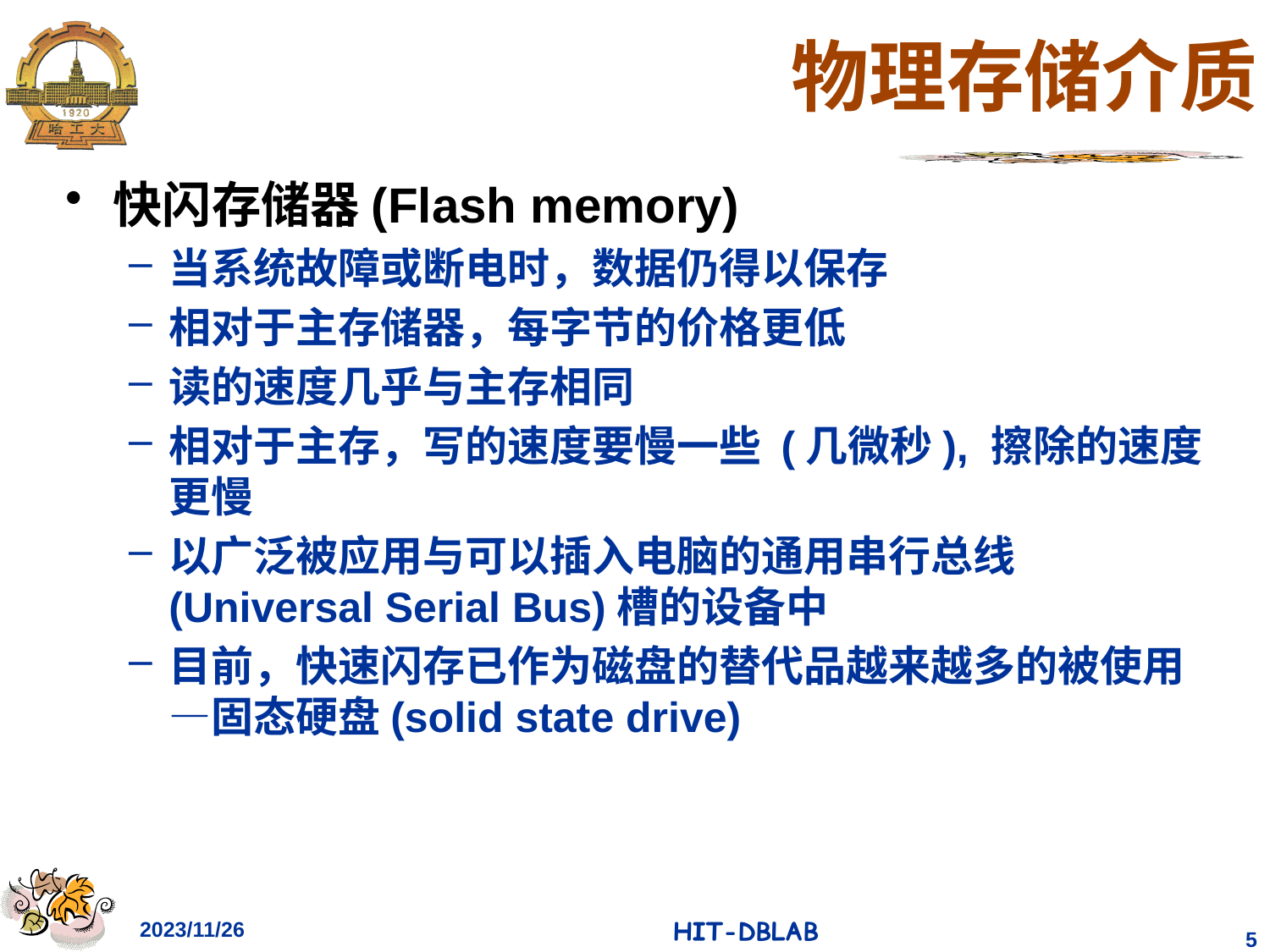

# 物理存储介质
快闪存储器(Flash memory)
当系统故障或断电时，数据仍得以保存
相对于主存储器，每字节的价格更低
读的速度几乎与主存相同
相对于主存，写的速度要慢一些 (几微秒), 擦除的速度更慢
以广泛被应用与可以插入电脑的通用串行总线(Universal Serial Bus)槽的设备中
目前，快速闪存已作为磁盘的替代品越来越多的被使用—固态硬盘(solid state drive)

2023/11/26
HIT-DBLAB
5